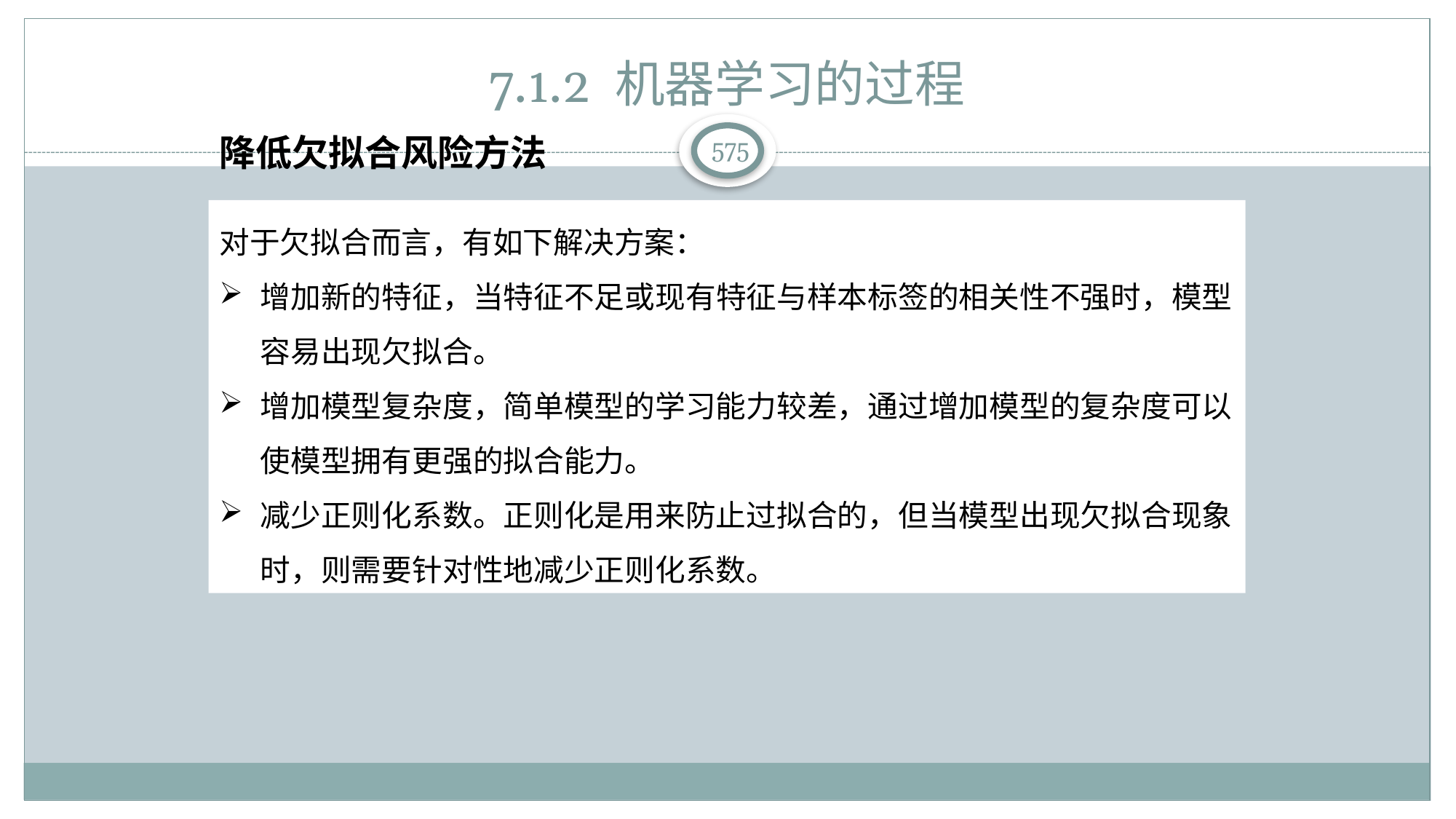

# 7.1.2 机器学习的过程
降低欠拟合风险方法
对于欠拟合而言，有如下解决方案：
增加新的特征，当特征不足或现有特征与样本标签的相关性不强时，模型容易出现欠拟合。
增加模型复杂度，简单模型的学习能力较差，通过增加模型的复杂度可以使模型拥有更强的拟合能力。
减少正则化系数。正则化是用来防止过拟合的，但当模型出现欠拟合现象时，则需要针对性地减少正则化系数。
575